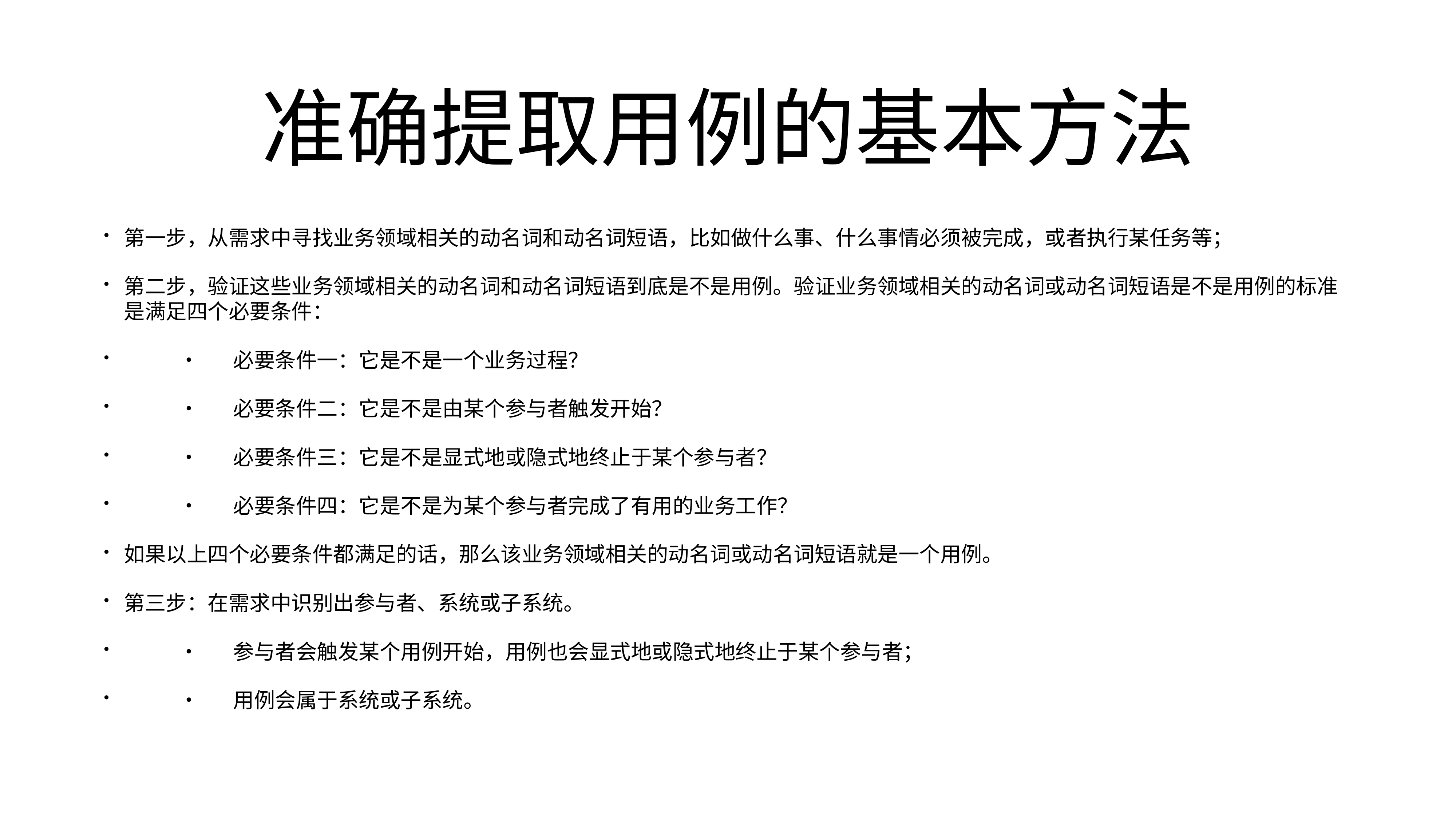

# 准确提取用例的基本方法
第一步，从需求中寻找业务领域相关的动名词和动名词短语，比如做什么事、什么事情必须被完成，或者执行某任务等；
第二步，验证这些业务领域相关的动名词和动名词短语到底是不是用例。验证业务领域相关的动名词或动名词短语是不是用例的标准是满足四个必要条件：
	•	必要条件一：它是不是一个业务过程？
	•	必要条件二：它是不是由某个参与者触发开始？
	•	必要条件三：它是不是显式地或隐式地终止于某个参与者？
	•	必要条件四：它是不是为某个参与者完成了有用的业务工作？
如果以上四个必要条件都满足的话，那么该业务领域相关的动名词或动名词短语就是一个用例。
第三步：在需求中识别出参与者、系统或子系统。
	•	参与者会触发某个用例开始，用例也会显式地或隐式地终止于某个参与者；
	•	用例会属于系统或子系统。